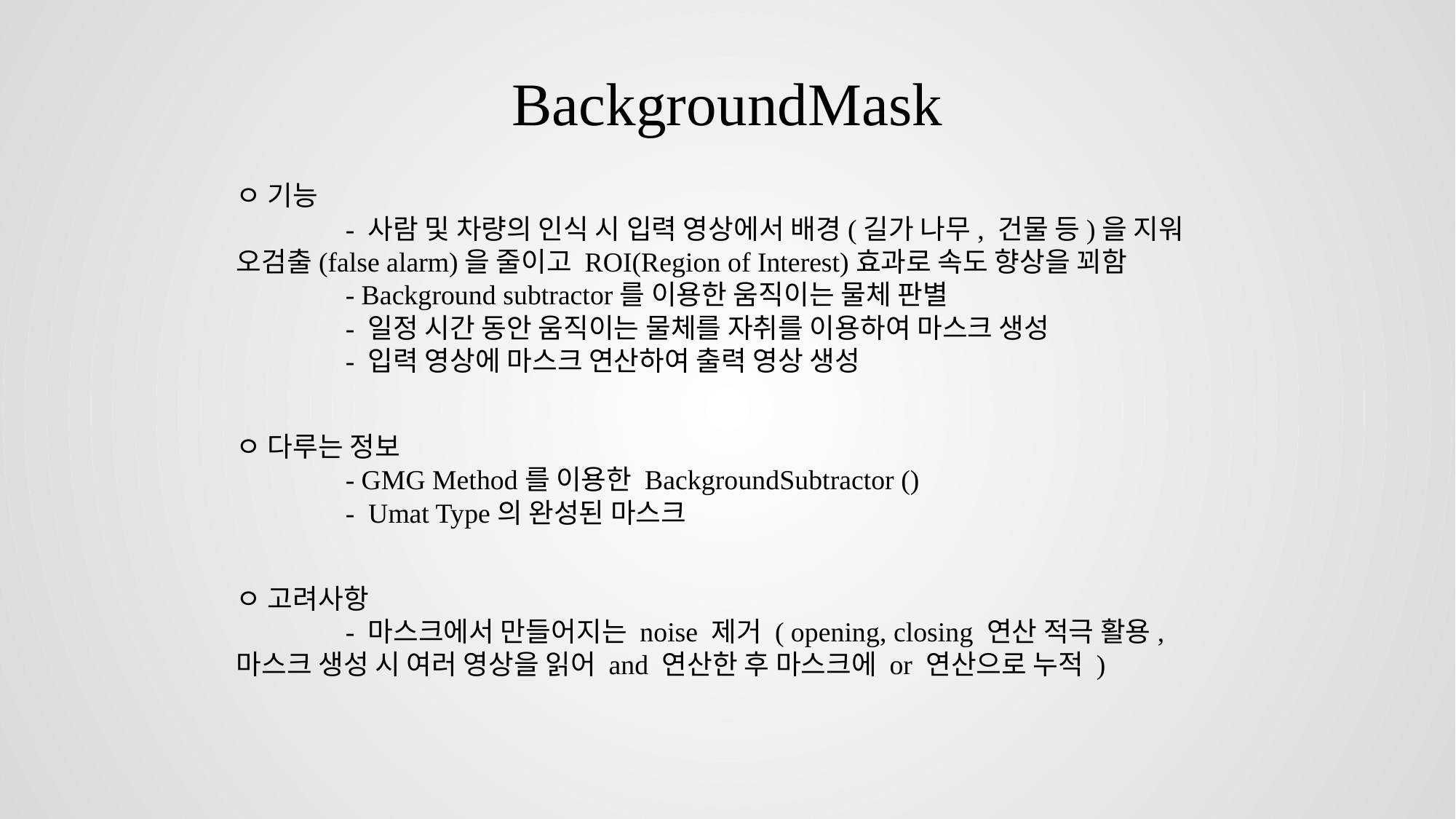

BackgroundMask
ㅇ 기능
	- 사람 및 차량의 인식 시 입력 영상에서 배경(길가 나무, 건물 등)을 지워 오검출(false alarm)을 줄이고 ROI(Region of Interest)효과로 속도 향상을 꾀함
	- Background subtractor를 이용한 움직이는 물체 판별
	- 일정 시간 동안 움직이는 물체를 자취를 이용하여 마스크 생성
	- 입력 영상에 마스크 연산하여 출력 영상 생성

ㅇ 다루는 정보
	- GMG Method를 이용한 BackgroundSubtractor ()
	-  Umat Type의 완성된 마스크

ㅇ 고려사항
	- 마스크에서 만들어지는 noise 제거 ( opening, closing 연산 적극 활용, 마스크 생성 시 여러 영상을 읽어 and 연산한 후 마스크에 or 연산으로 누적 )